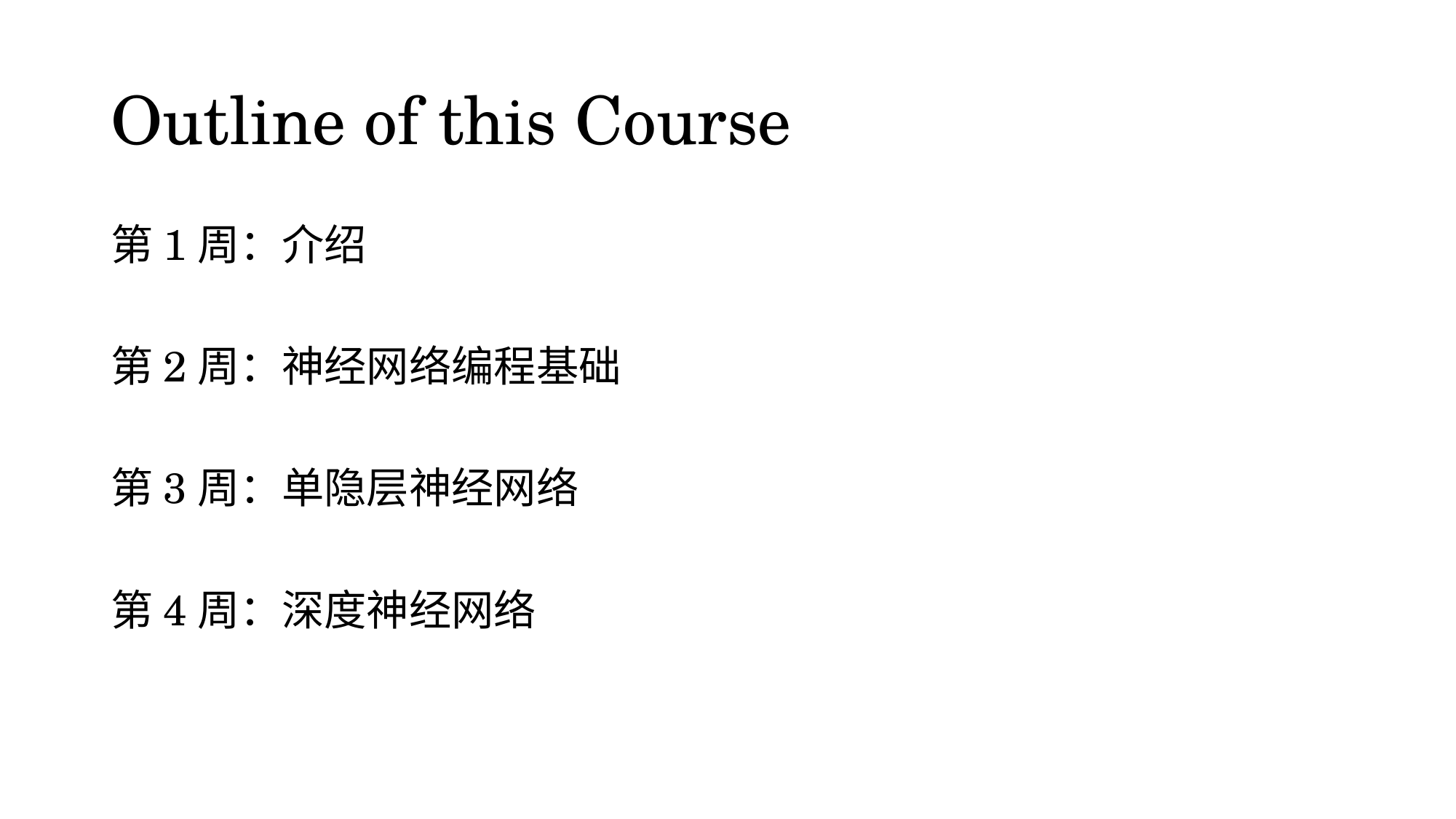

# Outline of this Course
第1周：介绍

第2周：神经网络编程基础

第3周：单隐层神经网络

第4周：深度神经网络